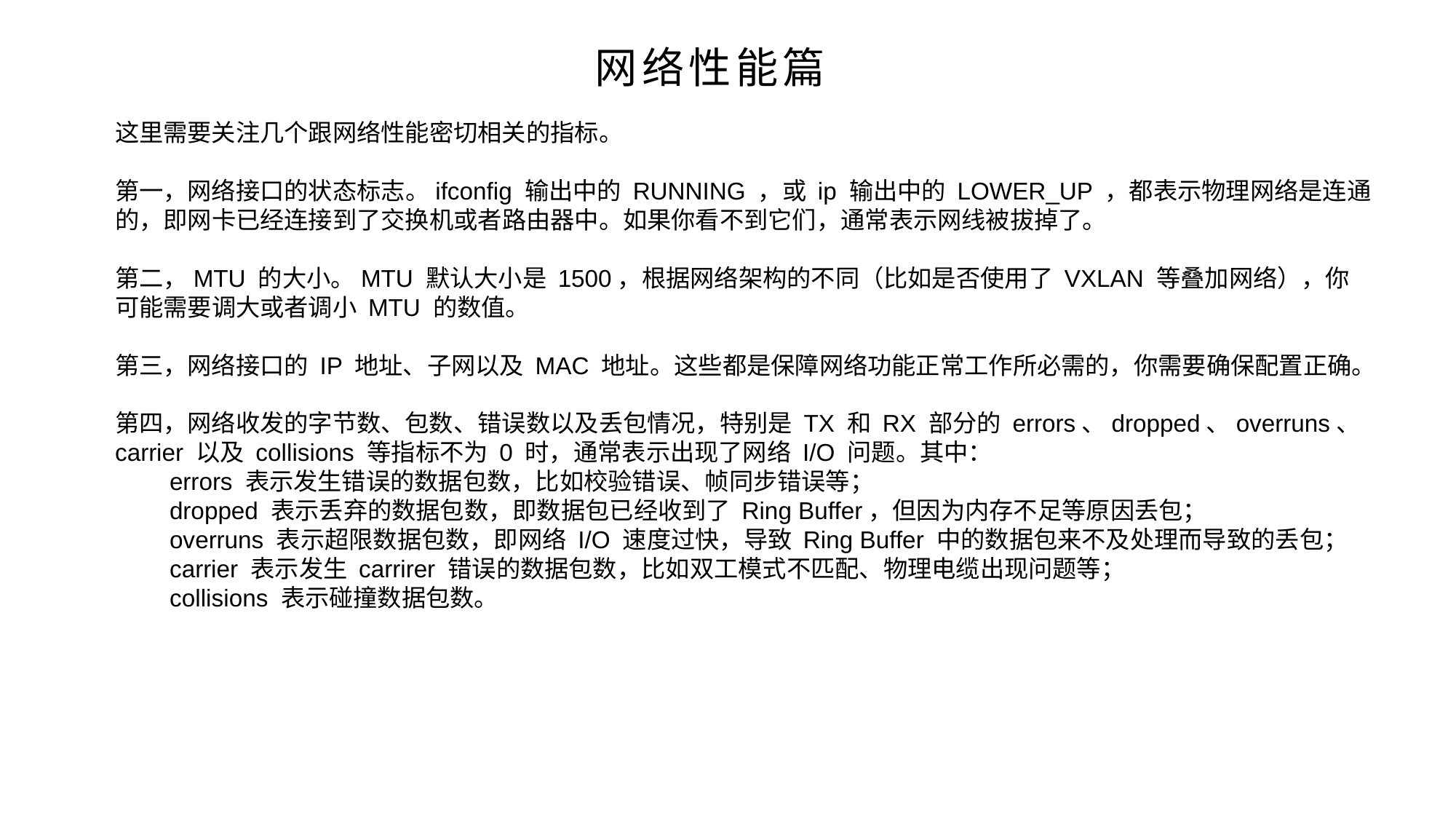

网络性能篇
这里需要关注几个跟网络性能密切相关的指标。

第一，网络接口的状态标志。ifconfig 输出中的 RUNNING ，或 ip 输出中的 LOWER_UP ，都表示物理网络是连通的，即网卡已经连接到了交换机或者路由器中。如果你看不到它们，通常表示网线被拔掉了。

第二，MTU 的大小。MTU 默认大小是 1500，根据网络架构的不同（比如是否使用了 VXLAN 等叠加网络），你可能需要调大或者调小 MTU 的数值。

第三，网络接口的 IP 地址、子网以及 MAC 地址。这些都是保障网络功能正常工作所必需的，你需要确保配置正确。

第四，网络收发的字节数、包数、错误数以及丢包情况，特别是 TX 和 RX 部分的 errors、dropped、overruns、carrier 以及 collisions 等指标不为 0 时，通常表示出现了网络 I/O 问题。其中：
errors 表示发生错误的数据包数，比如校验错误、帧同步错误等；
dropped 表示丢弃的数据包数，即数据包已经收到了 Ring Buffer，但因为内存不足等原因丢包；
overruns 表示超限数据包数，即网络 I/O 速度过快，导致 Ring Buffer 中的数据包来不及处理而导致的丢包；
carrier 表示发生 carrirer 错误的数据包数，比如双工模式不匹配、物理电缆出现问题等；
collisions 表示碰撞数据包数。